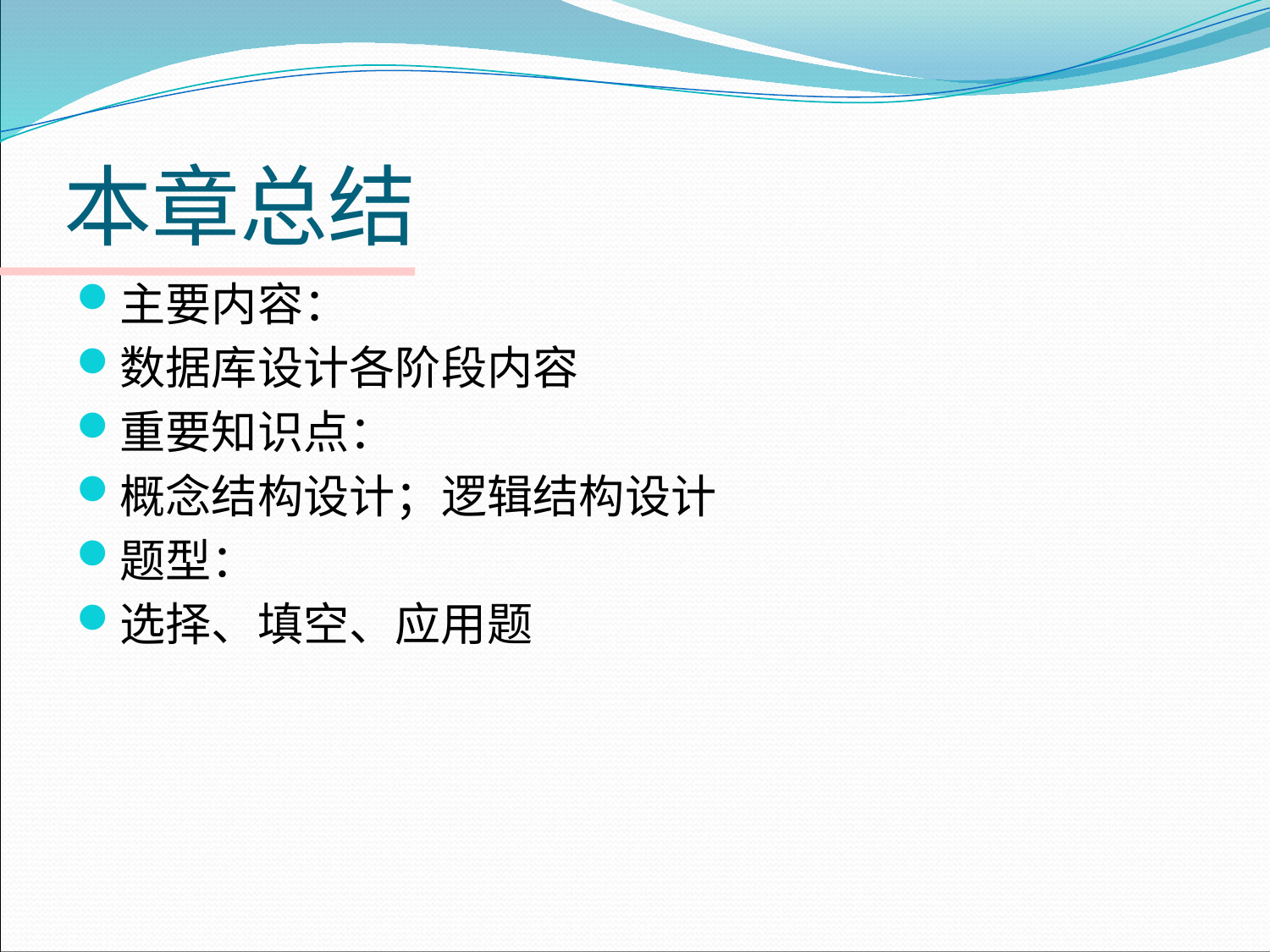

# 本章总结
主要内容：
数据库设计各阶段内容
重要知识点：
概念结构设计；逻辑结构设计
题型：
选择、填空、应用题

823